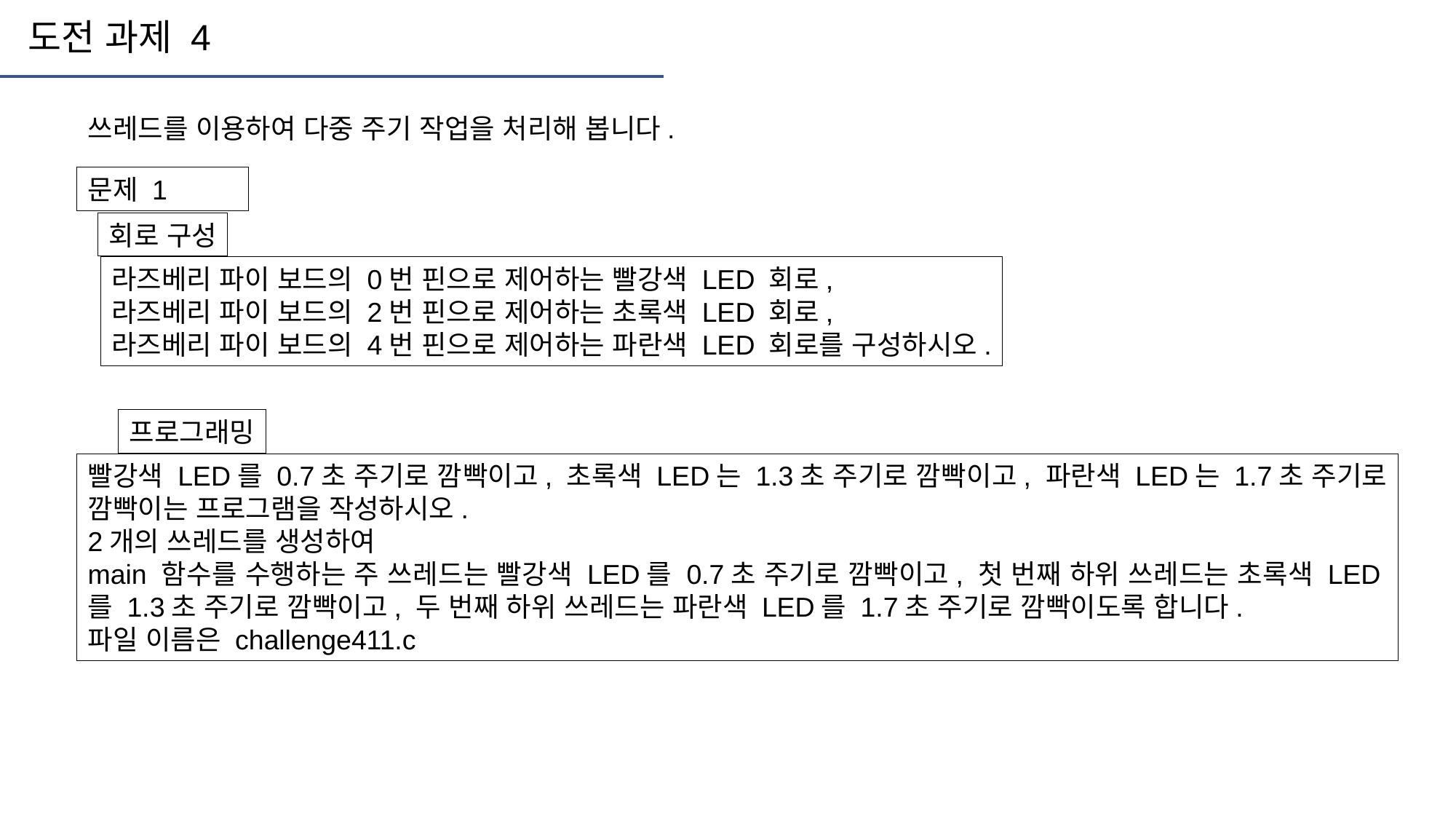

도전 과제 4
쓰레드를 이용하여 다중 주기 작업을 처리해 봅니다.
문제 1
회로 구성
라즈베리 파이 보드의 0번 핀으로 제어하는 빨강색 LED 회로,
라즈베리 파이 보드의 2번 핀으로 제어하는 초록색 LED 회로,
라즈베리 파이 보드의 4번 핀으로 제어하는 파란색 LED 회로를 구성하시오.
프로그래밍
빨강색 LED를 0.7초 주기로 깜빡이고, 초록색 LED는 1.3초 주기로 깜빡이고, 파란색 LED는 1.7초 주기로 깜빡이는 프로그램을 작성하시오.
2개의 쓰레드를 생성하여
main 함수를 수행하는 주 쓰레드는 빨강색 LED를 0.7초 주기로 깜빡이고, 첫 번째 하위 쓰레드는 초록색 LED를 1.3초 주기로 깜빡이고, 두 번째 하위 쓰레드는 파란색 LED를 1.7초 주기로 깜빡이도록 합니다.
파일 이름은 challenge411.c